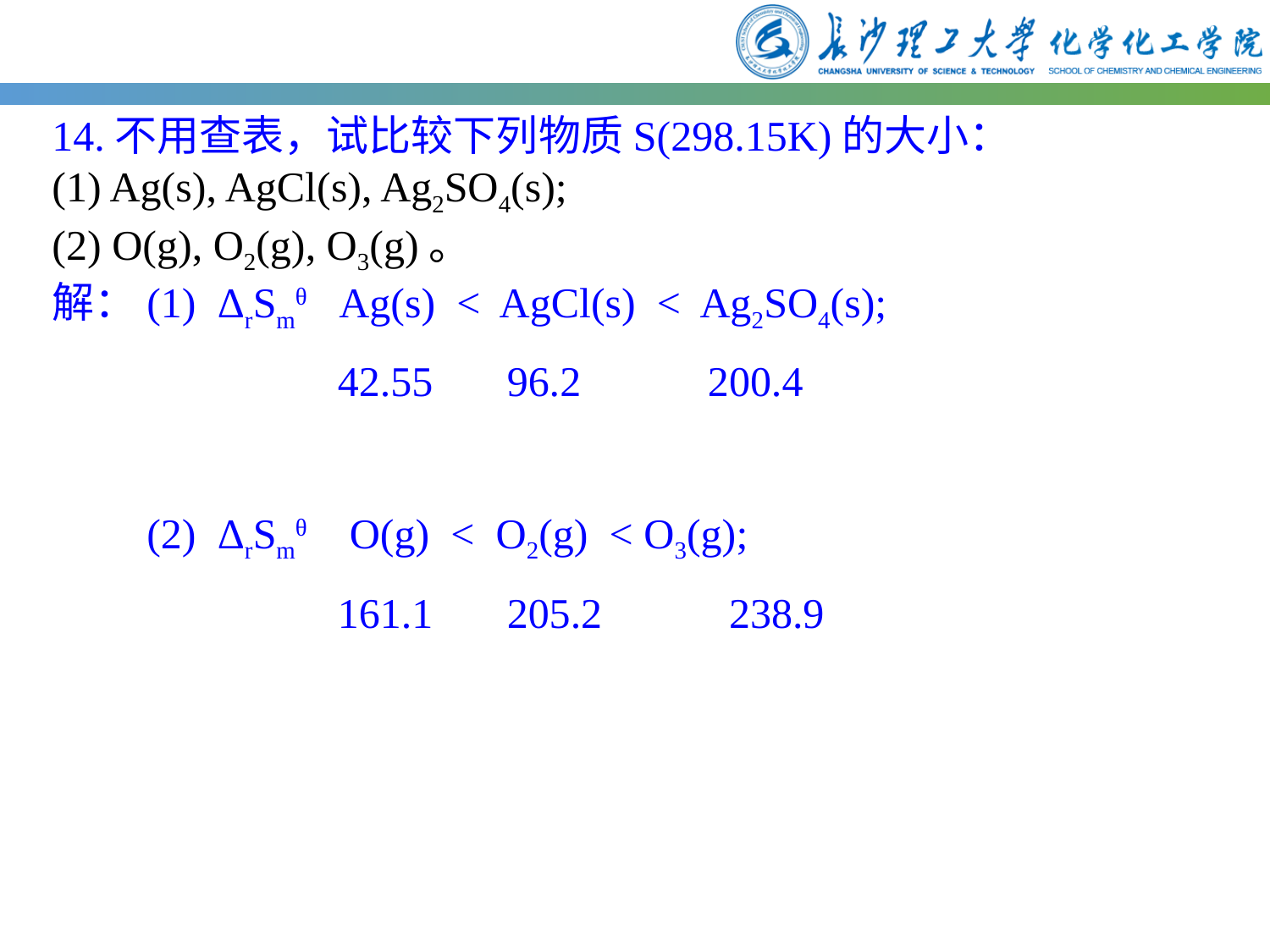

14.不用查表，试比较下列物质S(298.15K)的大小：
(1) Ag(s), AgCl(s), Ag2SO4(s);
(2) O(g), O2(g), O3(g)。
解：
(1)  ΔrSmθ   Ag(s)  <  AgCl(s)  <  Ag2SO4(s);
42.55       96.2            200.4
(2)  ΔrSmθ    O(g)  <  O2(g)  < O3(g);
161.1       205.2            238.9

8